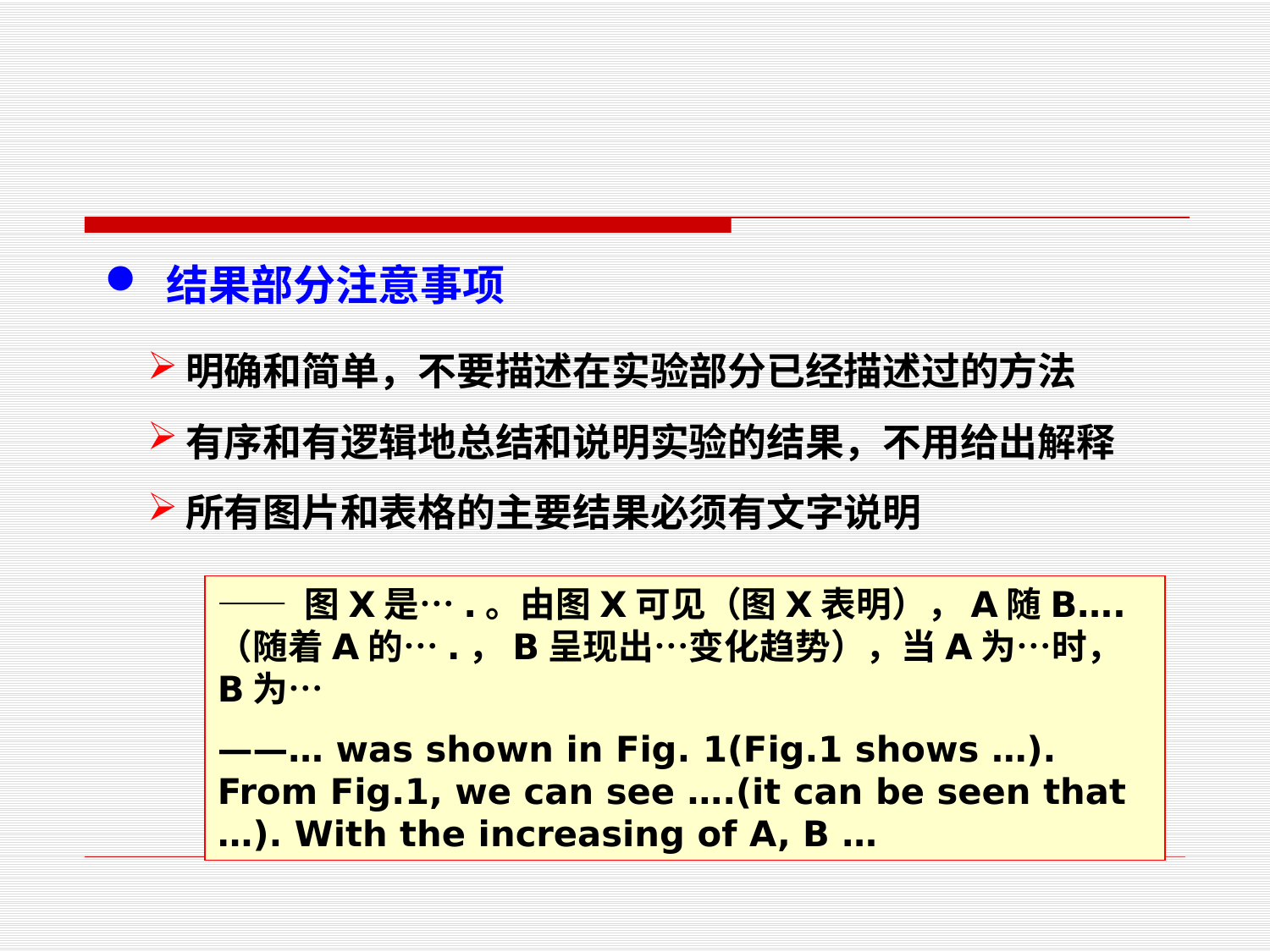

结果部分注意事项
明确和简单，不要描述在实验部分已经描述过的方法
有序和有逻辑地总结和说明实验的结果，不用给出解释
所有图片和表格的主要结果必须有文字说明
—— 图X是….。由图X可见（图X表明），A随B….（随着A的….，B呈现出…变化趋势），当A为…时，B为…
——… was shown in Fig. 1(Fig.1 shows …). From Fig.1, we can see ….(it can be seen that …). With the increasing of A, B …